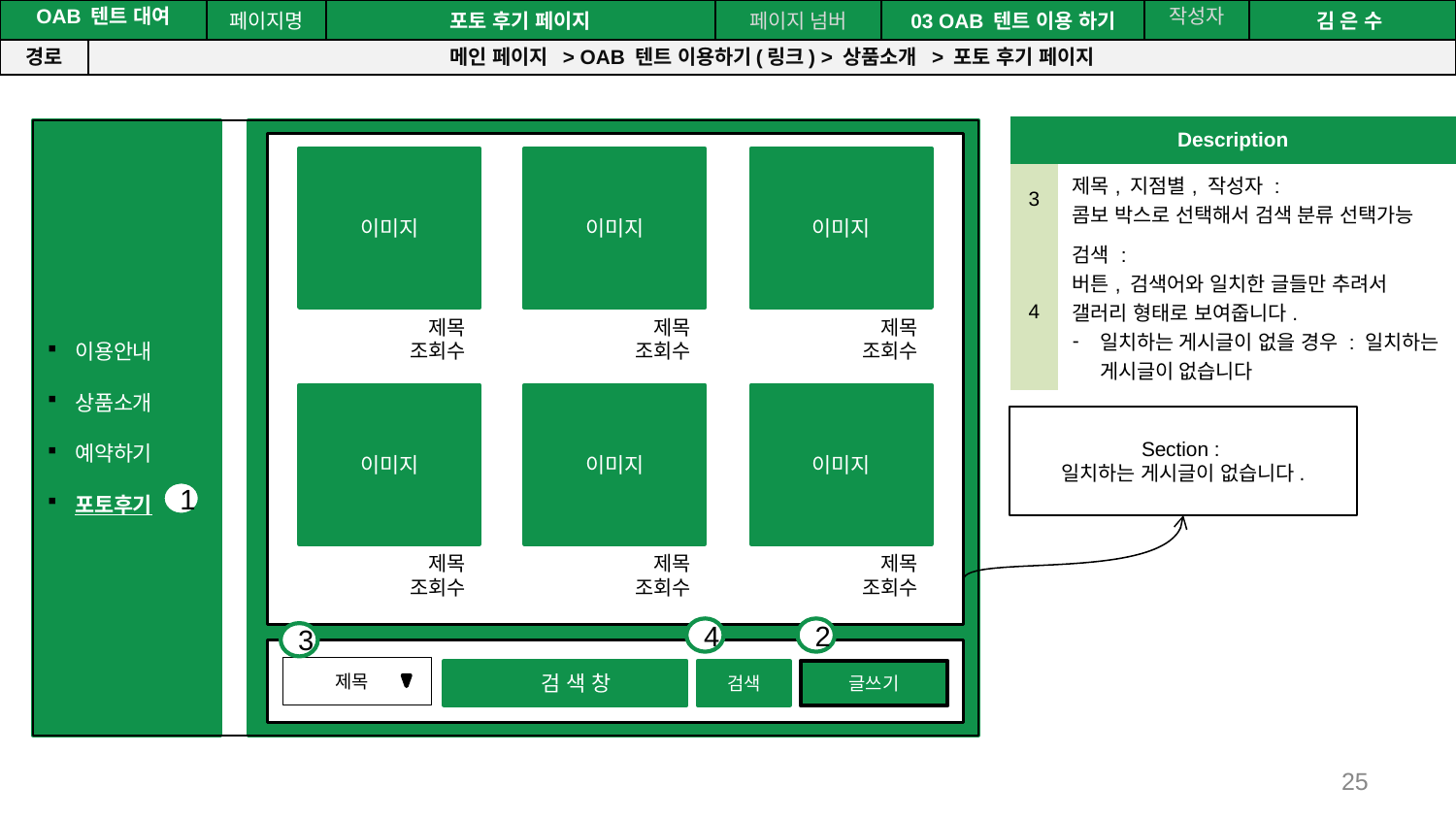

공간(오피스) 대여 시스템
| OAB 텐트 대여 |  | 페이지명 | 포토 후기 페이지 | 페이지 넘버 | 03 OAB 텐트 이용 하기 | 작성자 | 김 은 수 |
| --- | --- | --- | --- | --- | --- | --- | --- |
| 경로 | 메인 페이지 > OAB 텐트 이용하기(링크) > 상품소개 > 포토 후기 페이지 |  |  |  |  |  |  |
| Description |  |
| --- | --- |
| 3 | 제목, 지점별, 작성자 : 콤보 박스로 선택해서 검색 분류 선택가능 |
| 4 | 검색 : 버튼, 검색어와 일치한 글들만 추려서 갤러리 형태로 보여줍니다. 일치하는 게시글이 없을 경우 : 일치하는 게시글이 없습니다 |

이용안내
상품소개
예약하기
포토후기

이미지
제목
조회수
이미지
제목
조회수
이미지
제목
조회수
이미지
제목
조회수
이미지
제목
조회수
이미지
제목
조회수
Section :
일치하는 게시글이 없습니다.
1
4
2
3

   검 색 창
검색
글쓰기
제목

25